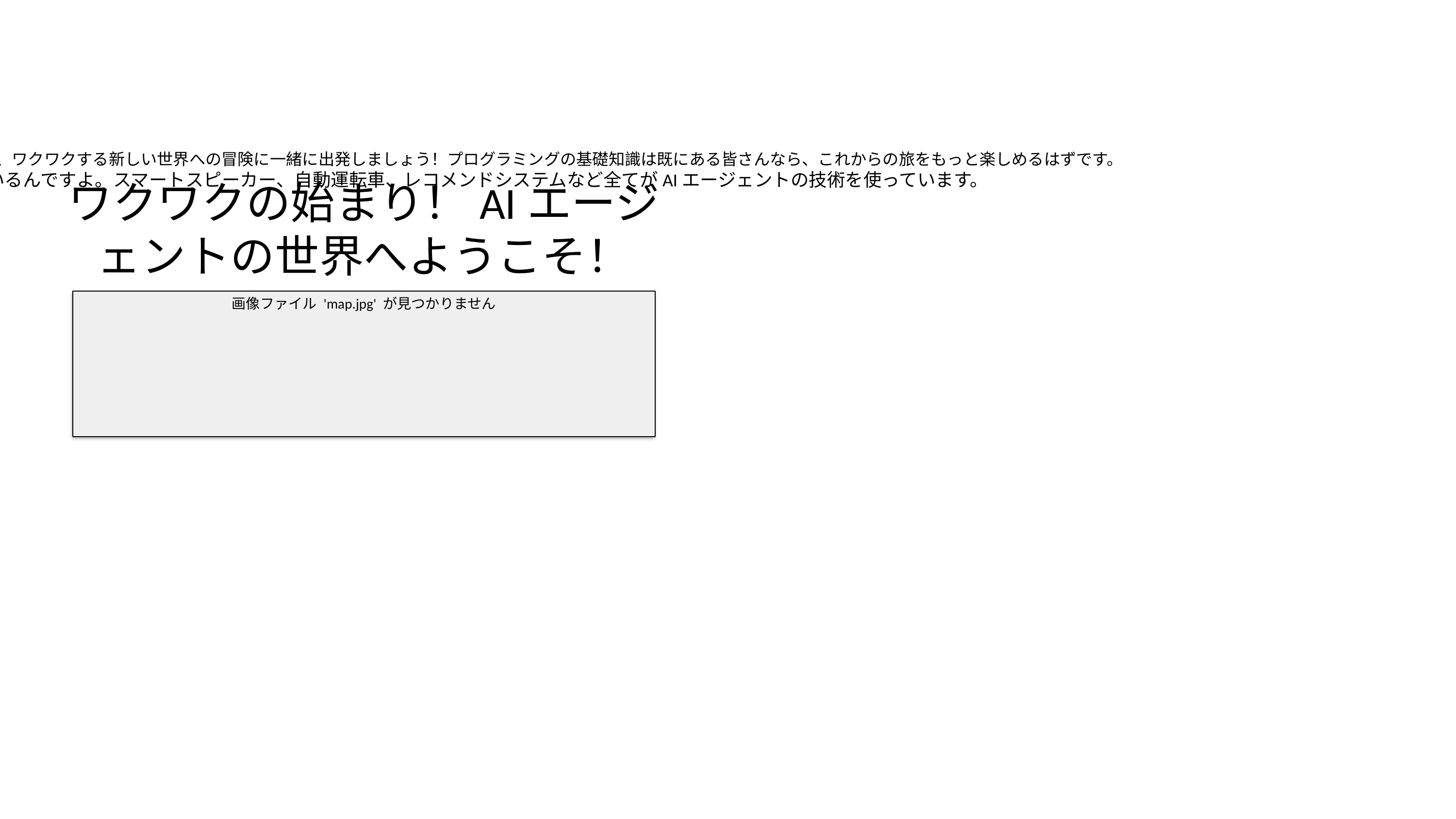

皆さん、こんにちは！これからAIエージェントという、ワクワクする新しい世界への冒険に一緒に出発しましょう！プログラミングの基礎知識は既にある皆さんなら、これからの旅をもっと楽しめるはずです。
AIエージェントは、私たちの生活に既に溢れているんですよ。スマートスピーカー、自動運転車、レコメンドシステムなど全てがAIエージェントの技術を使っています。
# ワクワクの始まり！AIエージェントの世界へようこそ！

画像ファイル 'map.jpg' が見つかりません